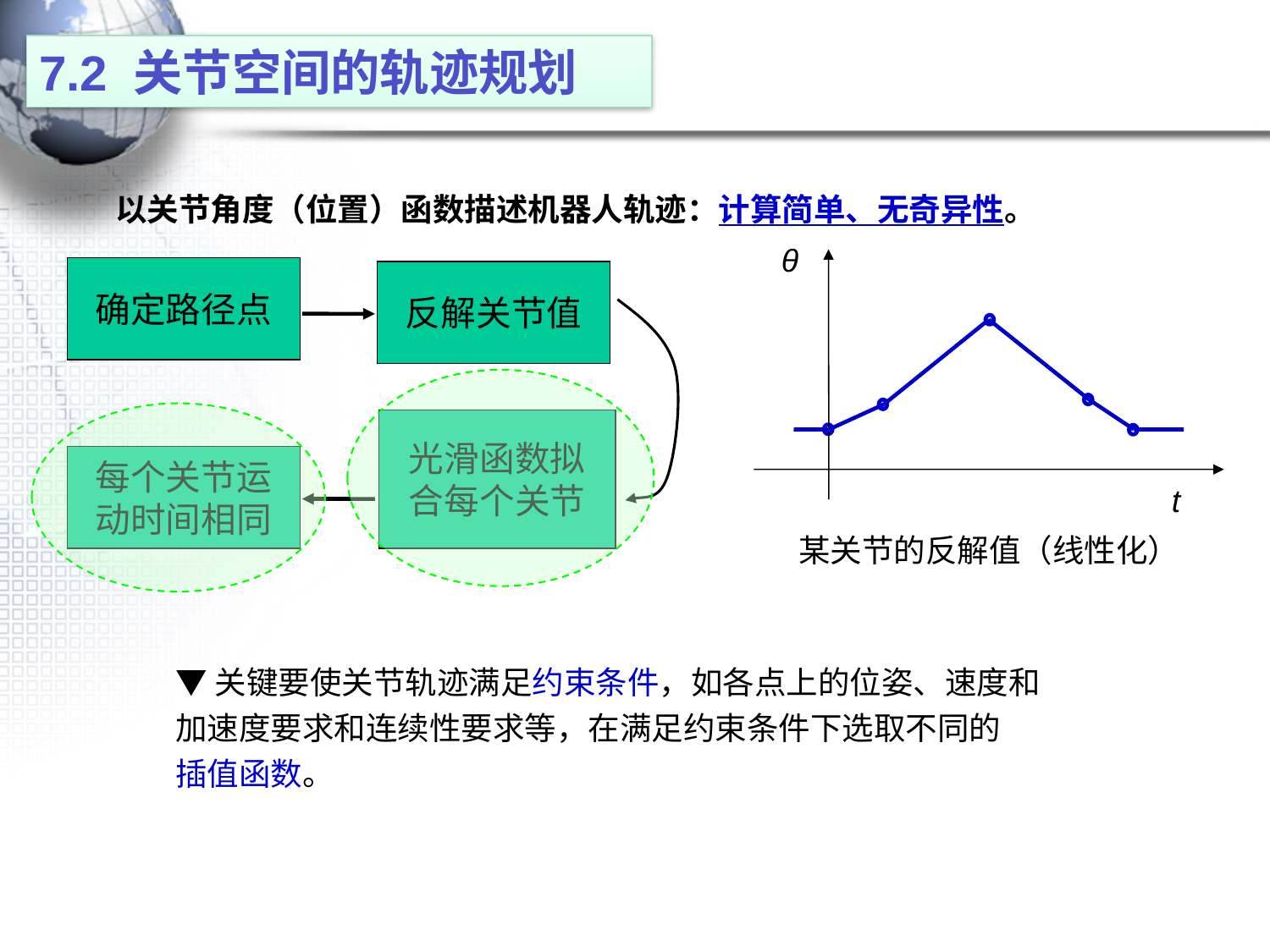

7.2 关节空间的轨迹规划

以关节角度（位置）函数描述机器人轨迹：计算简单、无奇异性。
θ

确定路径点
反解关节值

光滑函数拟
合每个关节
每个关节运
动时间相同

t
某关节的反解值（线性化）
▼关键要使关节轨迹满足约束条件，如各点上的位姿、速度和
加速度要求和连续性要求等，在满足约束条件下选取不同的
插值函数。